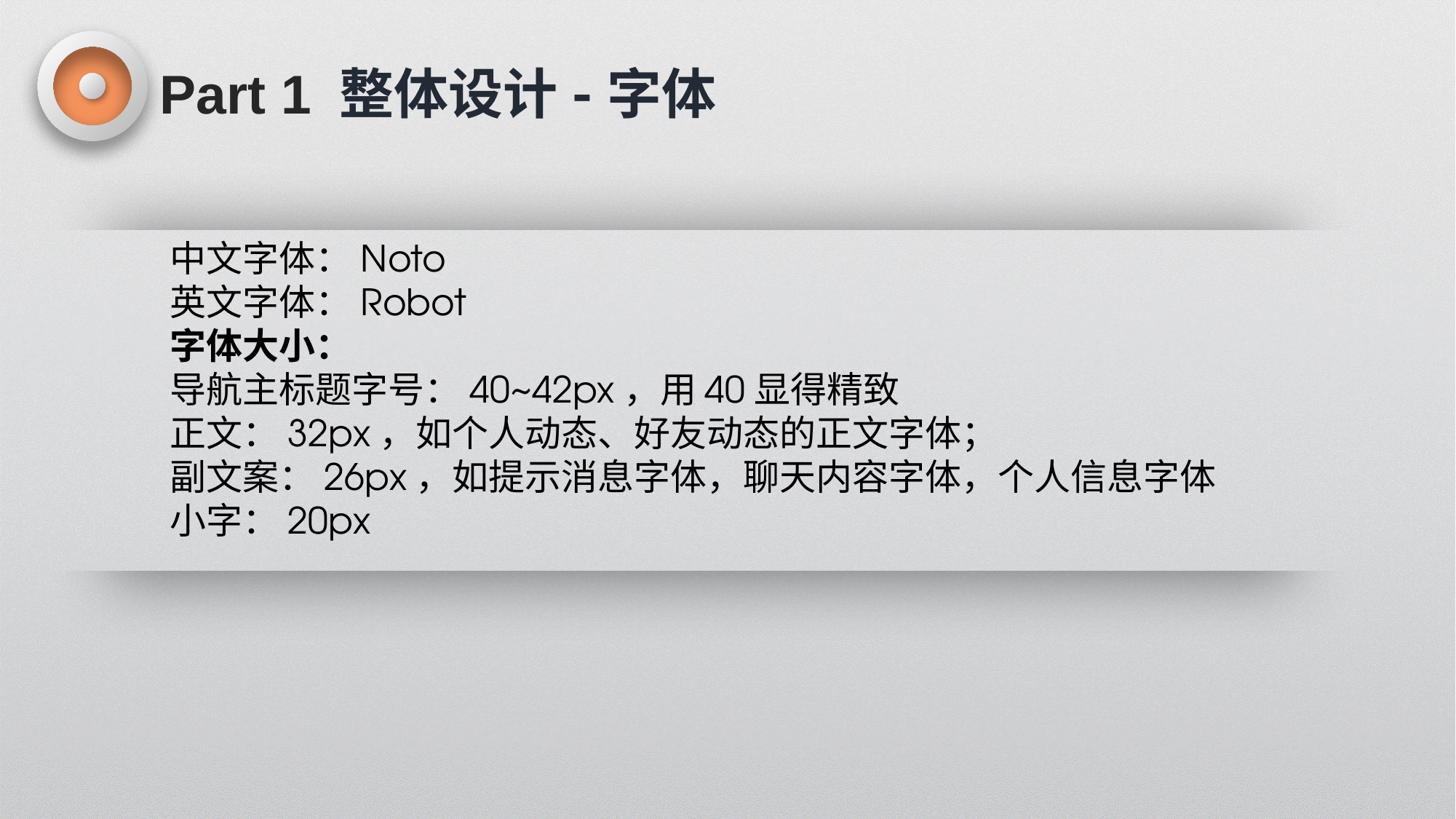

Part 1 整体设计-字体
中文字体：Noto
英文字体：Robot
字体大小：
导航主标题字号：40~42px，用40显得精致
正文：32px，如个人动态、好友动态的正文字体；
副文案：26px，如提示消息字体，聊天内容字体，个人信息字体
小字：20px